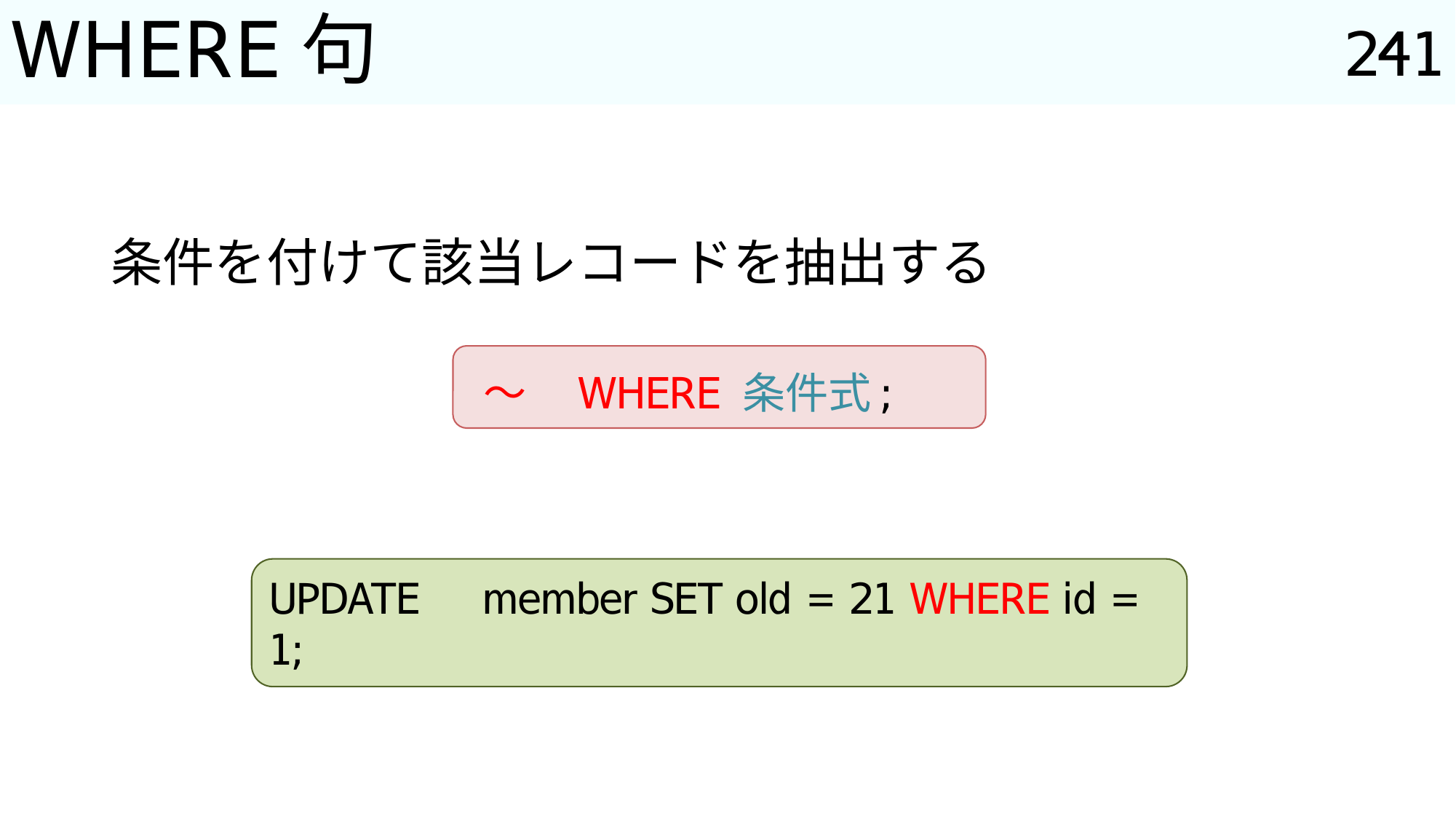

241
# WHERE句
条件を付けて該当レコードを抽出する

～　WHERE 条件式;
UPDATE　member SET old = 21 WHERE id = 1;